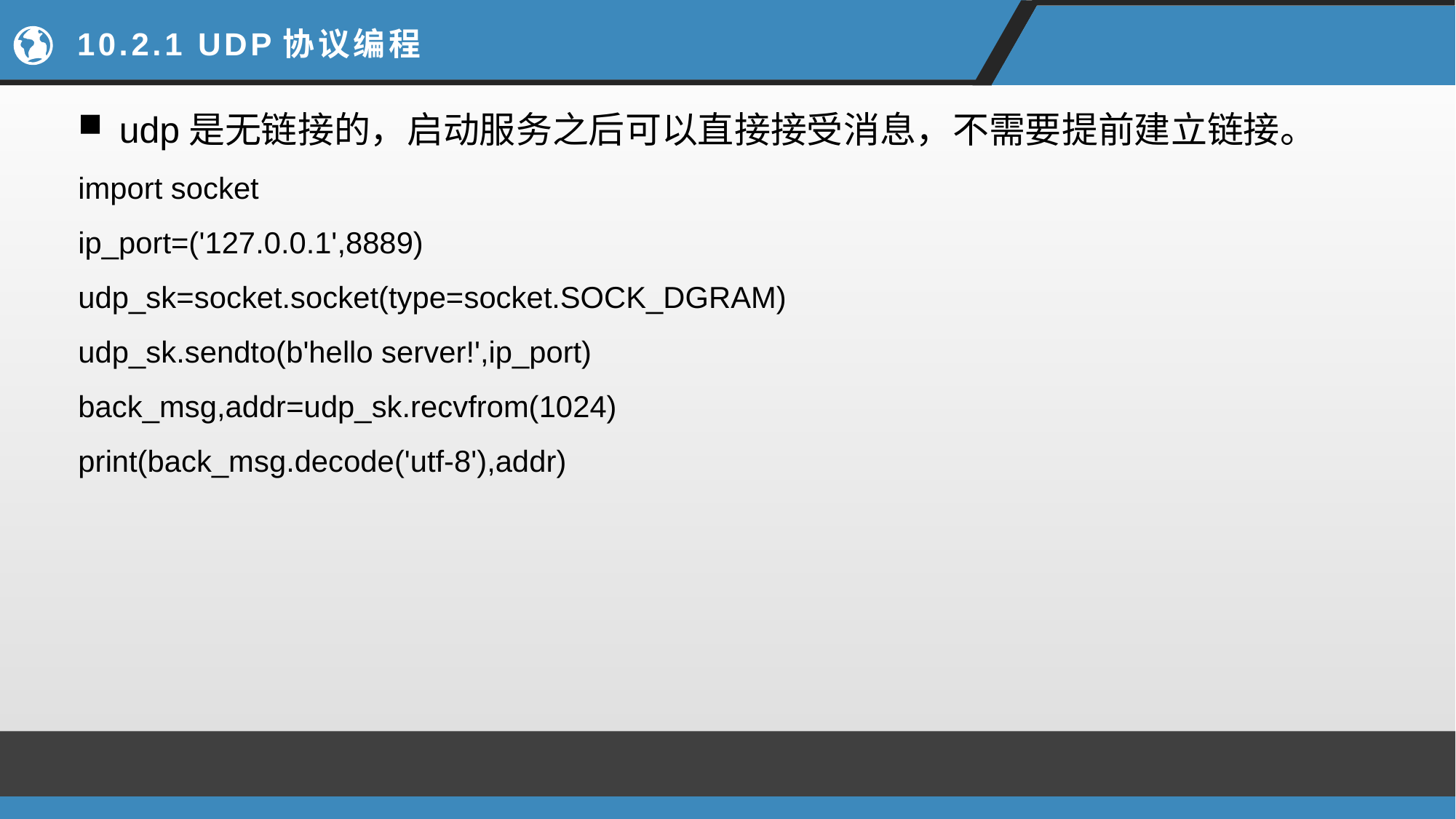

# 10.2.1 UDP协议编程

udp是无链接的，启动服务之后可以直接接受消息，不需要提前建立链接。
import socket
ip_port=('127.0.0.1',8889)
udp_sk=socket.socket(type=socket.SOCK_DGRAM)
udp_sk.sendto(b'hello server!',ip_port)
back_msg,addr=udp_sk.recvfrom(1024)
print(back_msg.decode('utf-8'),addr)